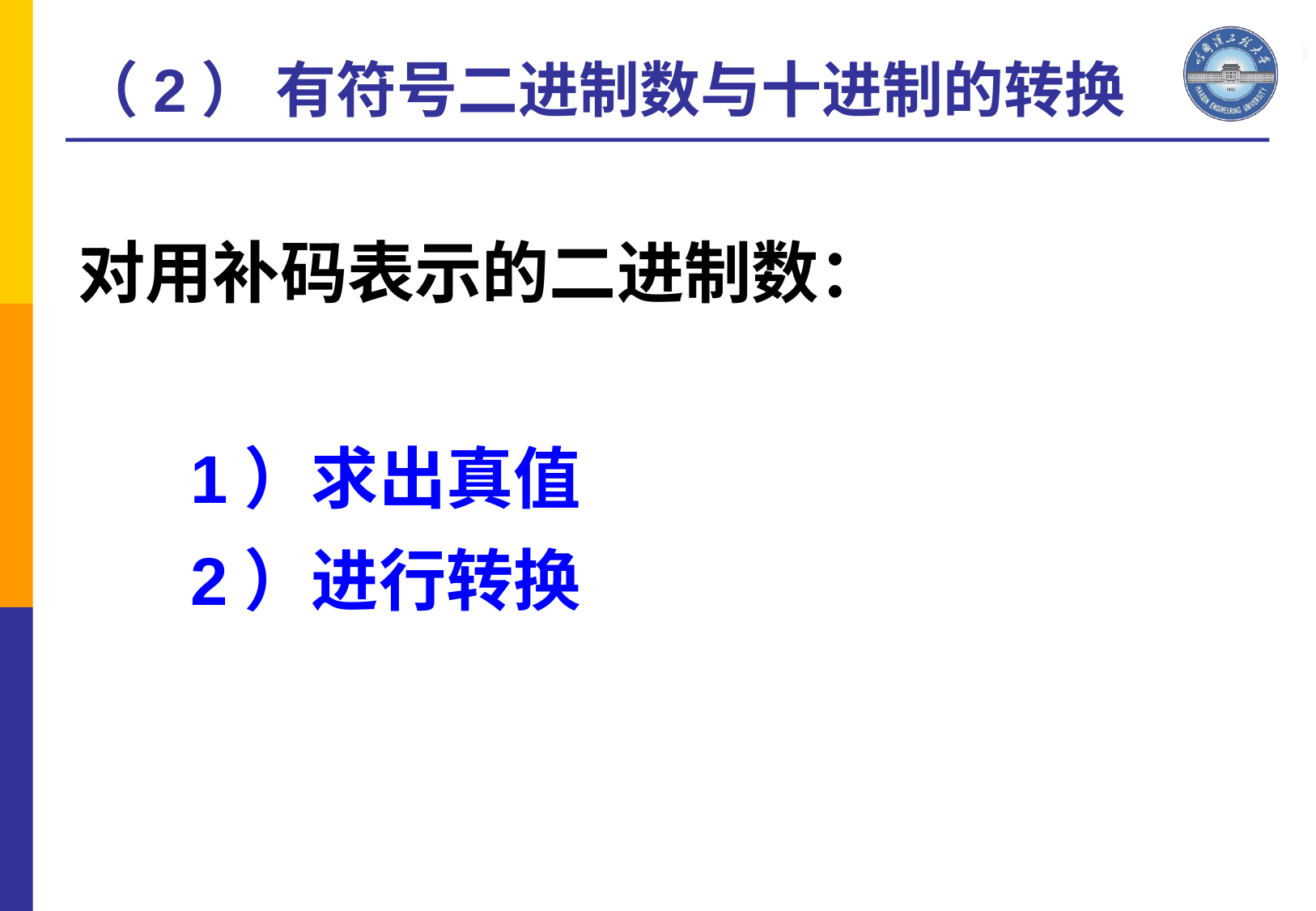

（2） 有符号二进制数与十进制的转换
对用补码表示的二进制数：

      1）求出真值
      2）进行转换